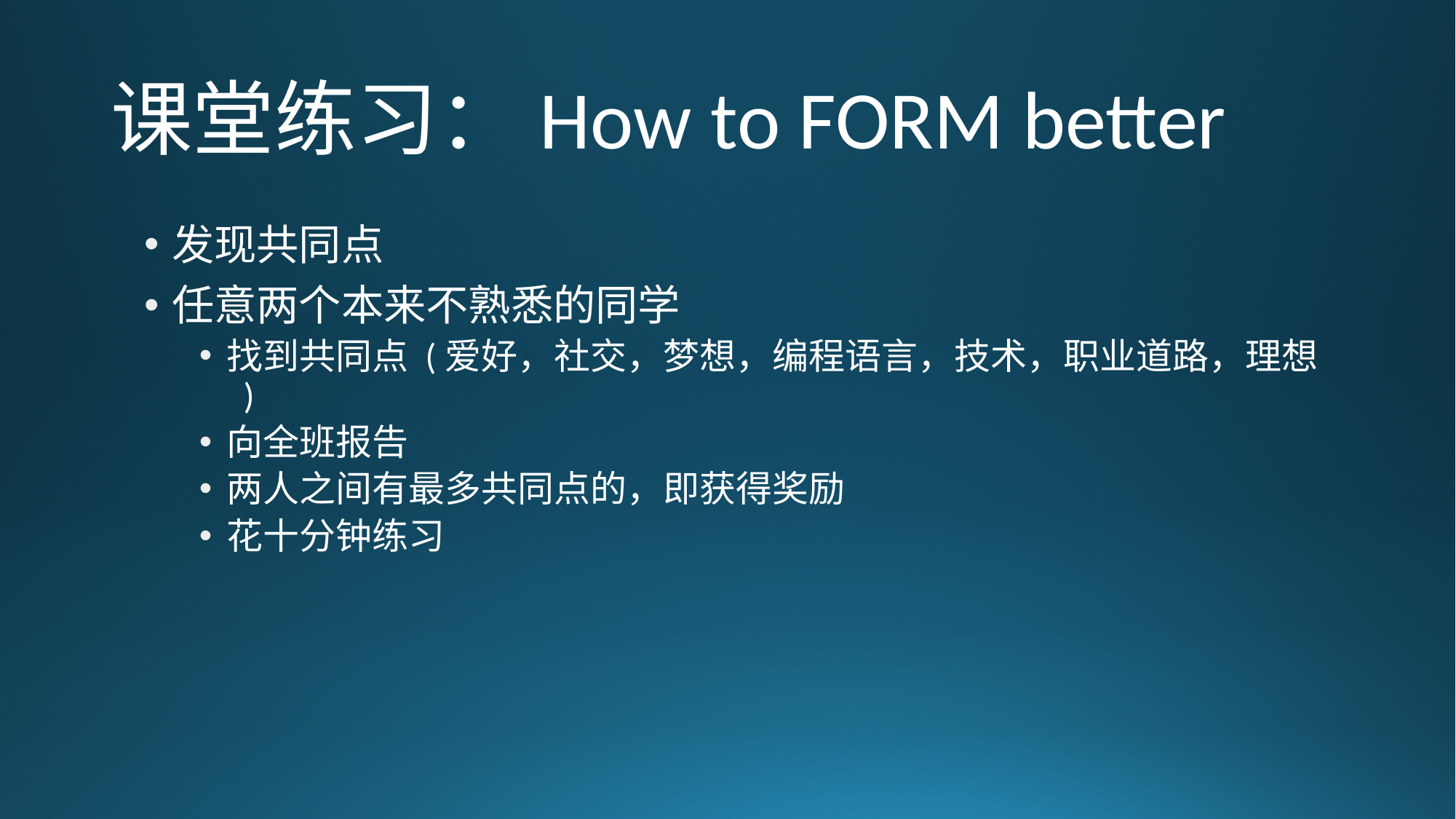

# 课堂练习：How to FORM better
发现共同点
任意两个本来不熟悉的同学
找到共同点 (爱好，社交，梦想，编程语言，技术，职业道路，理想 )
向全班报告
两人之间有最多共同点的，即获得奖励
花十分钟练习